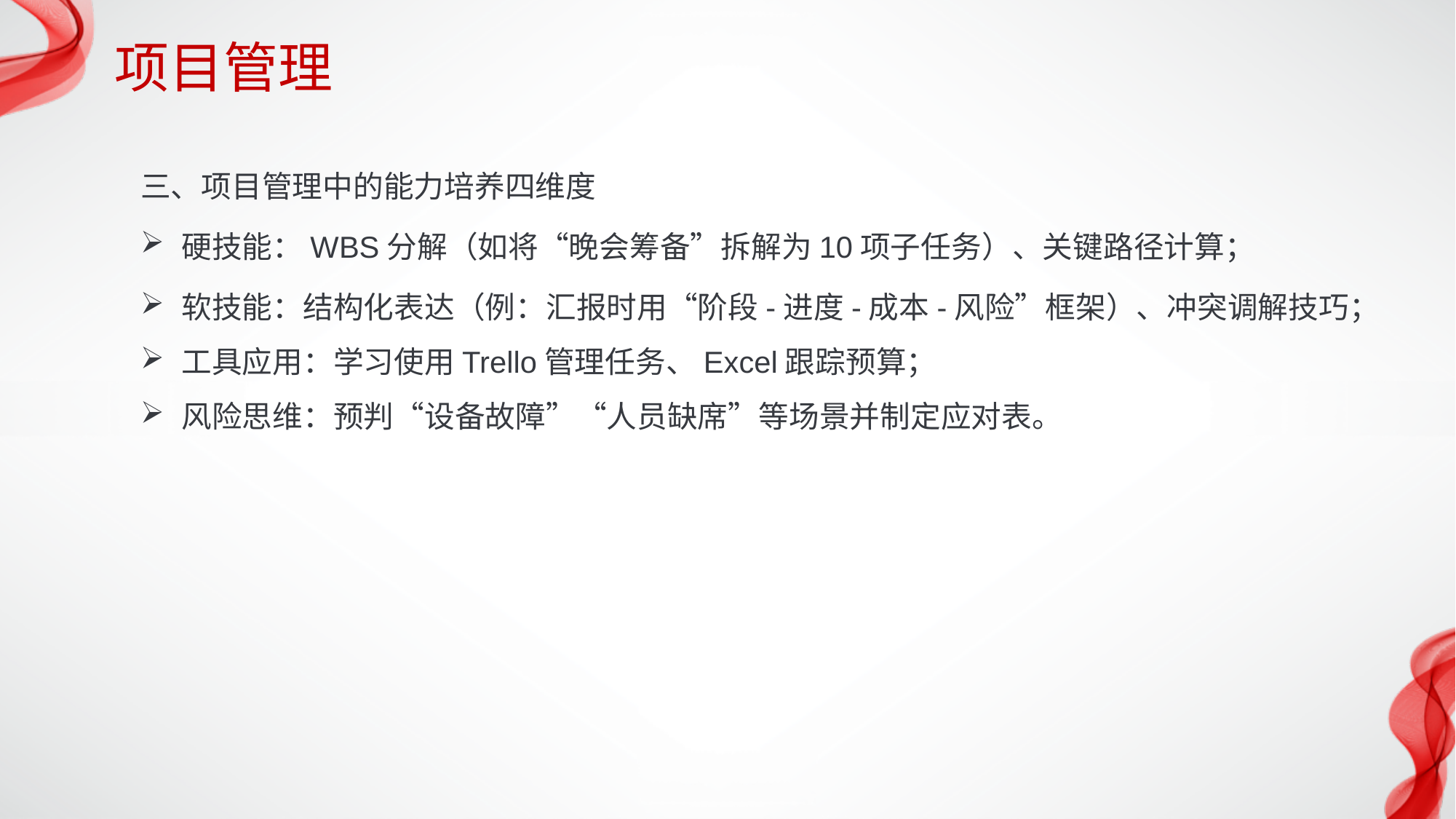

项目管理
三、项目管理中的能力培养四维度
硬技能：WBS分解（如将“晚会筹备”拆解为10项子任务）、关键路径计算；
软技能：结构化表达（例：汇报时用“阶段-进度-成本-风险”框架）、冲突调解技巧；
工具应用：学习使用Trello管理任务、Excel跟踪预算；
风险思维：预判“设备故障”“人员缺席”等场景并制定应对表。